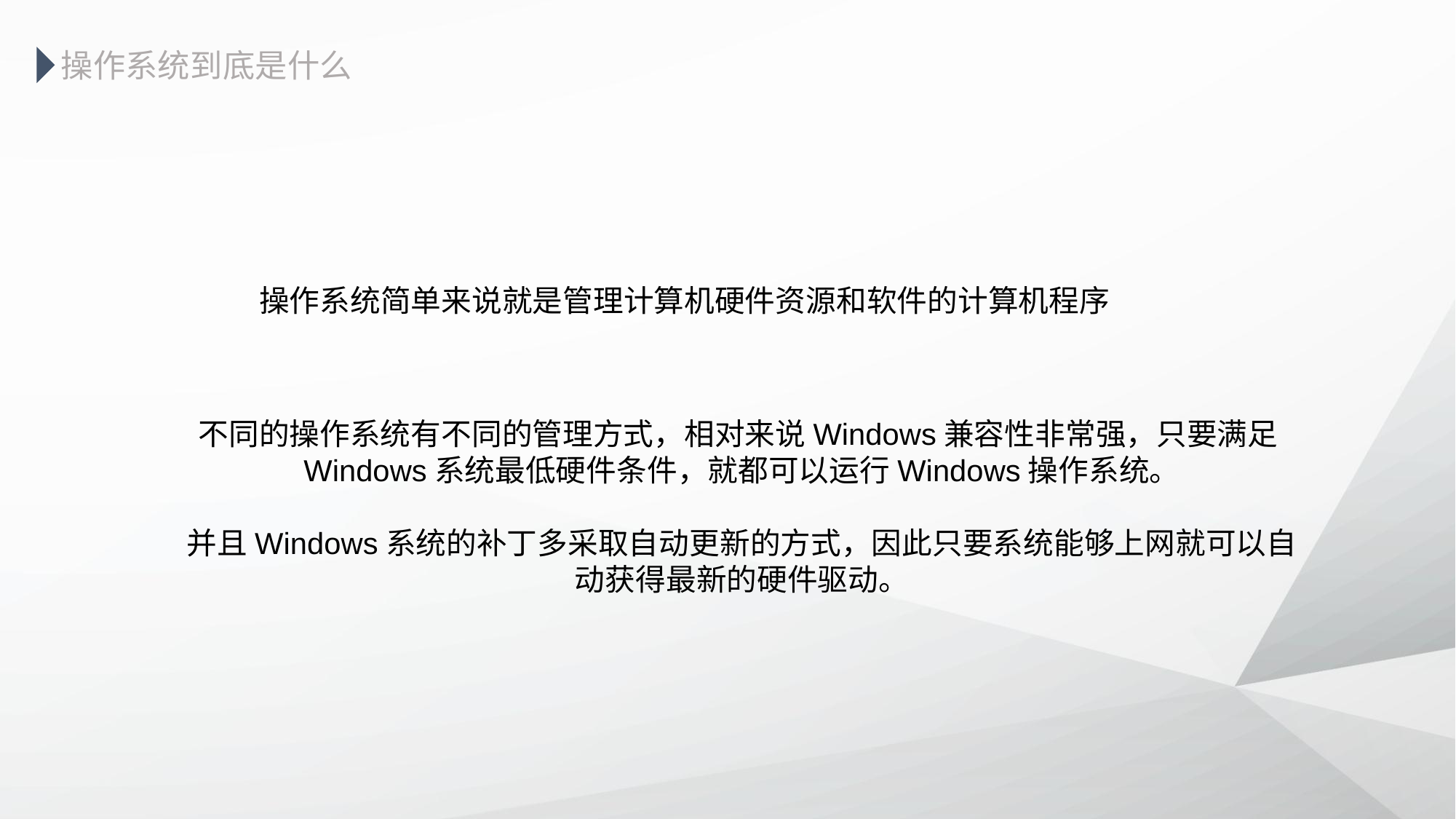

操作系统到底是什么

操作系统简单来说就是管理计算机硬件资源和软件的计算机程序
不同的操作系统有不同的管理方式，相对来说Windows兼容性非常强，只要满足Windows系统最低硬件条件，就都可以运行Windows操作系统。

并且Windows系统的补丁多采取自动更新的方式，因此只要系统能够上网就可以自动获得最新的硬件驱动。